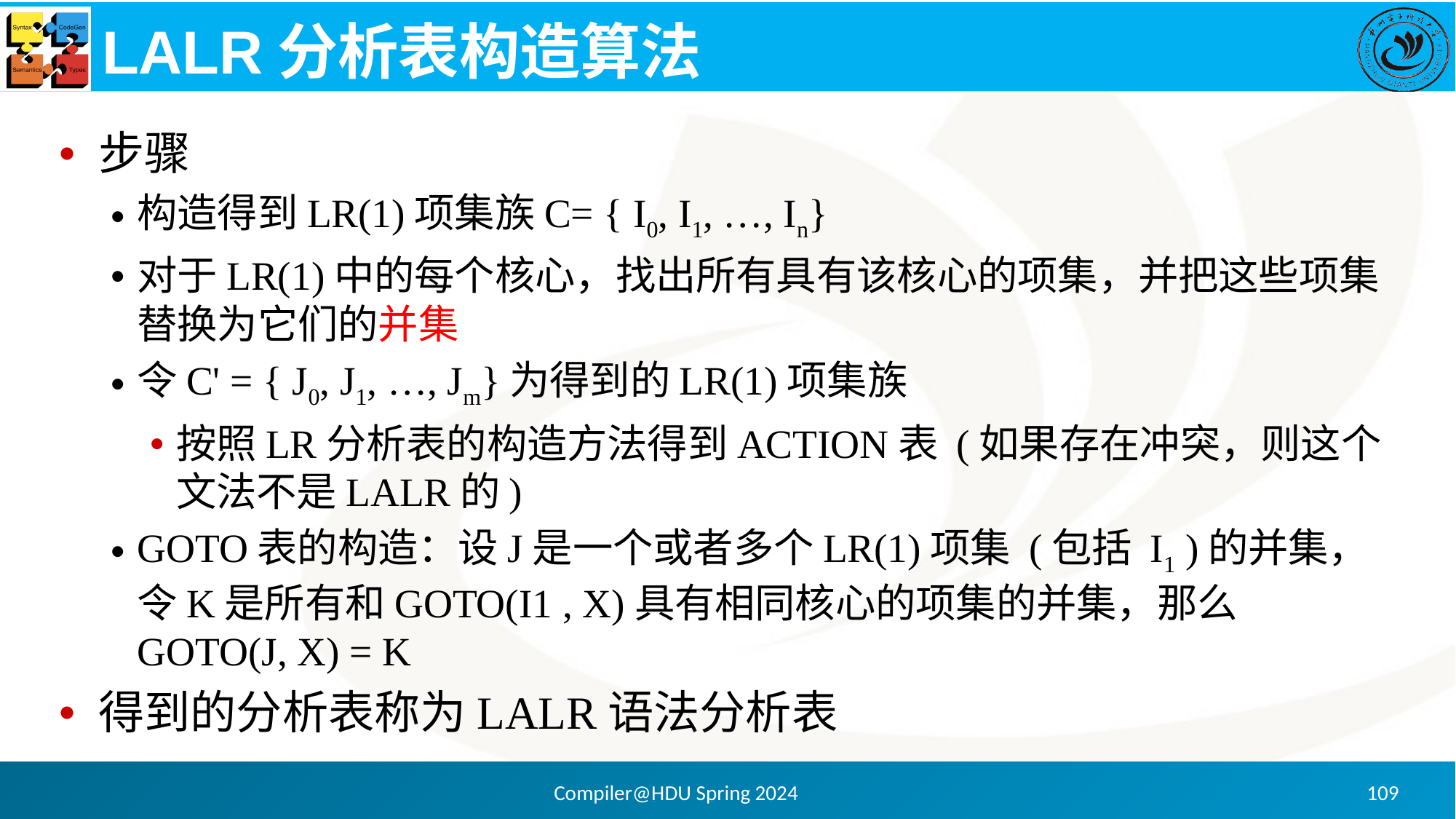

# LALR分析表构造算法
步骤
构造得到LR(1)项集族C= { I0, I1, …, In}
对于LR(1)中的每个核心，找出所有具有该核心的项集，并把这些项集替换为它们的并集
令C' = { J0, J1, …, Jm}为得到的LR(1)项集族
按照LR分析表的构造方法得到ACTION表 (如果存在冲突，则这个文法不是LALR的)
GOTO表的构造：设J是一个或者多个LR(1)项集 (包括 I1 )的并集，令K是所有和GOTO(I1 , X)具有相同核心的项集的并集，那么GOTO(J, X) = K
得到的分析表称为LALR语法分析表
Compiler@HDU Spring 2024
109